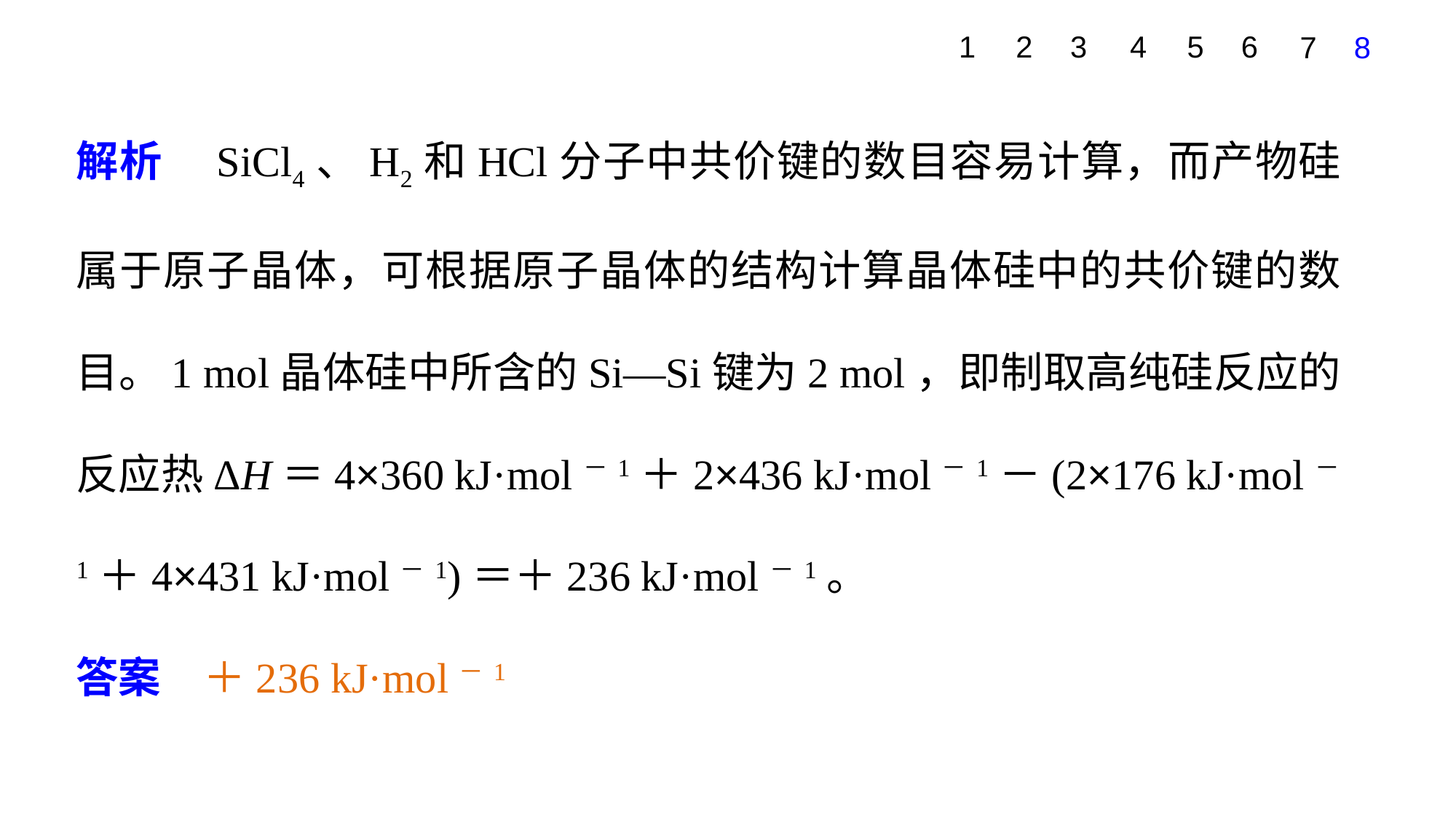

1
2
3
4
5
6
7
8
解析　SiCl4、H2和HCl分子中共价键的数目容易计算，而产物硅属于原子晶体，可根据原子晶体的结构计算晶体硅中的共价键的数目。1 mol晶体硅中所含的Si—Si键为2 mol，即制取高纯硅反应的反应热ΔH＝4×360 kJ·mol－1＋2×436 kJ·mol－1－(2×176 kJ·mol－1＋4×431 kJ·mol－1)＝＋236 kJ·mol－1。
答案　＋236 kJ·mol－1